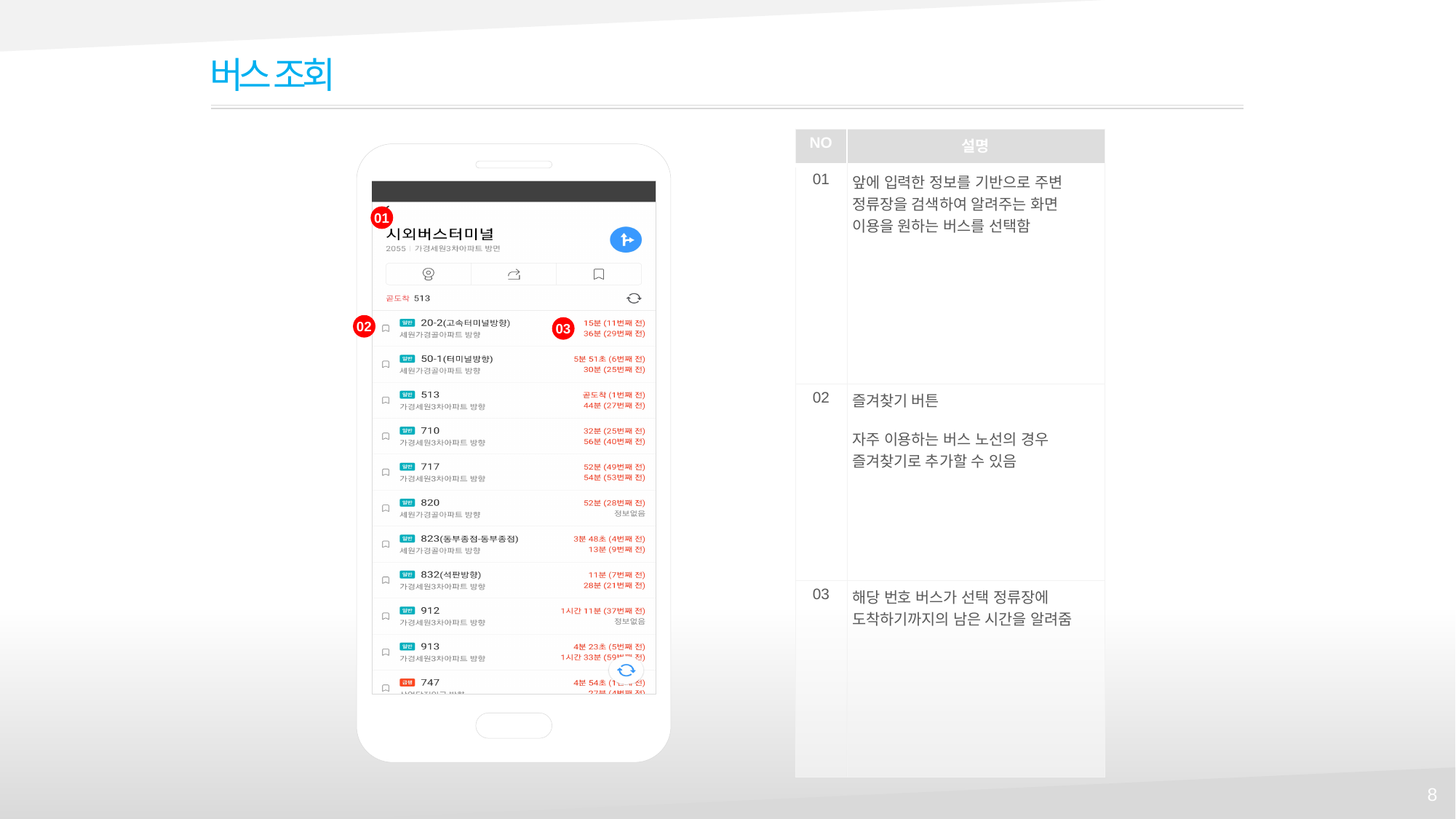

버스 조회

| NO | 설명 |
| --- | --- |
| 01 | 앞에 입력한 정보를 기반으로 주변 정류장을 검색하여 알려주는 화면 이용을 원하는 버스를 선택함 |
| 02 | 즐겨찾기 버튼 자주 이용하는 버스 노선의 경우 즐겨찾기로 추가할 수 있음 |
| 03 | 해당 번호 버스가 선택 정류장에 도착하기까지의 남은 시간을 알려줌 |

01
02
03

8